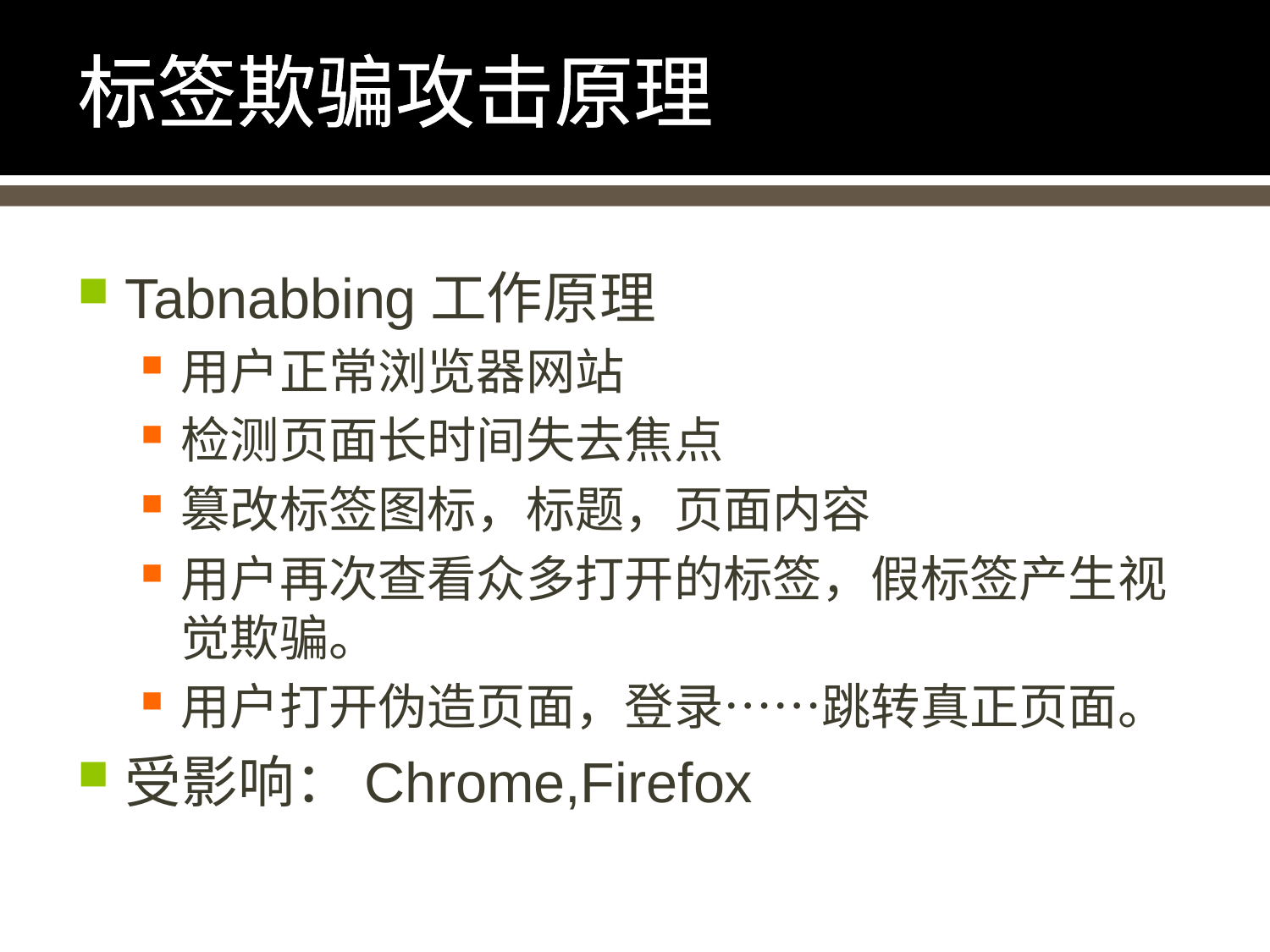

# 标签欺骗攻击原理
Tabnabbing工作原理
用户正常浏览器网站
检测页面长时间失去焦点
篡改标签图标，标题，页面内容
用户再次查看众多打开的标签，假标签产生视觉欺骗。
用户打开伪造页面，登录……跳转真正页面。
受影响：Chrome,Firefox